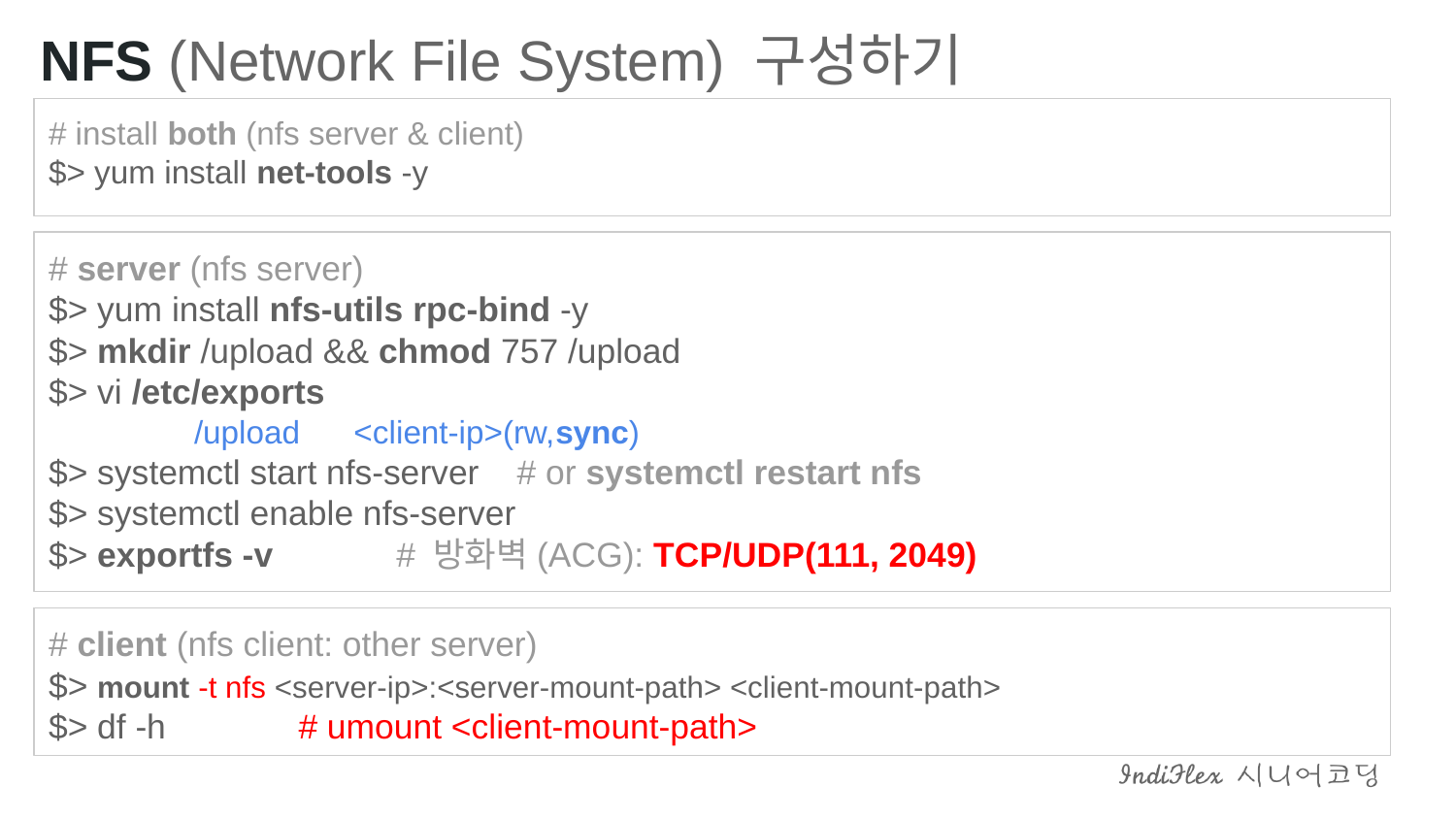

NFS (Network File System) 구성하기
# install both (nfs server & client) $> yum install net-tools -y
# server (nfs server) $> yum install nfs-utils rpc-bind -y $> mkdir /upload && chmod 757 /upload $> vi /etc/exports /upload      <client-ip>(rw,sync) $> systemctl start nfs-server    # or systemctl restart nfs $> systemctl enable nfs-server $> exportfs -v             # 방화벽(ACG): TCP/UDP(111, 2049)
# client (nfs client: other server) $> mount -t nfs <server-ip>:<server-mount-path> <client-mount-path> $> df -h              # umount <client-mount-path>